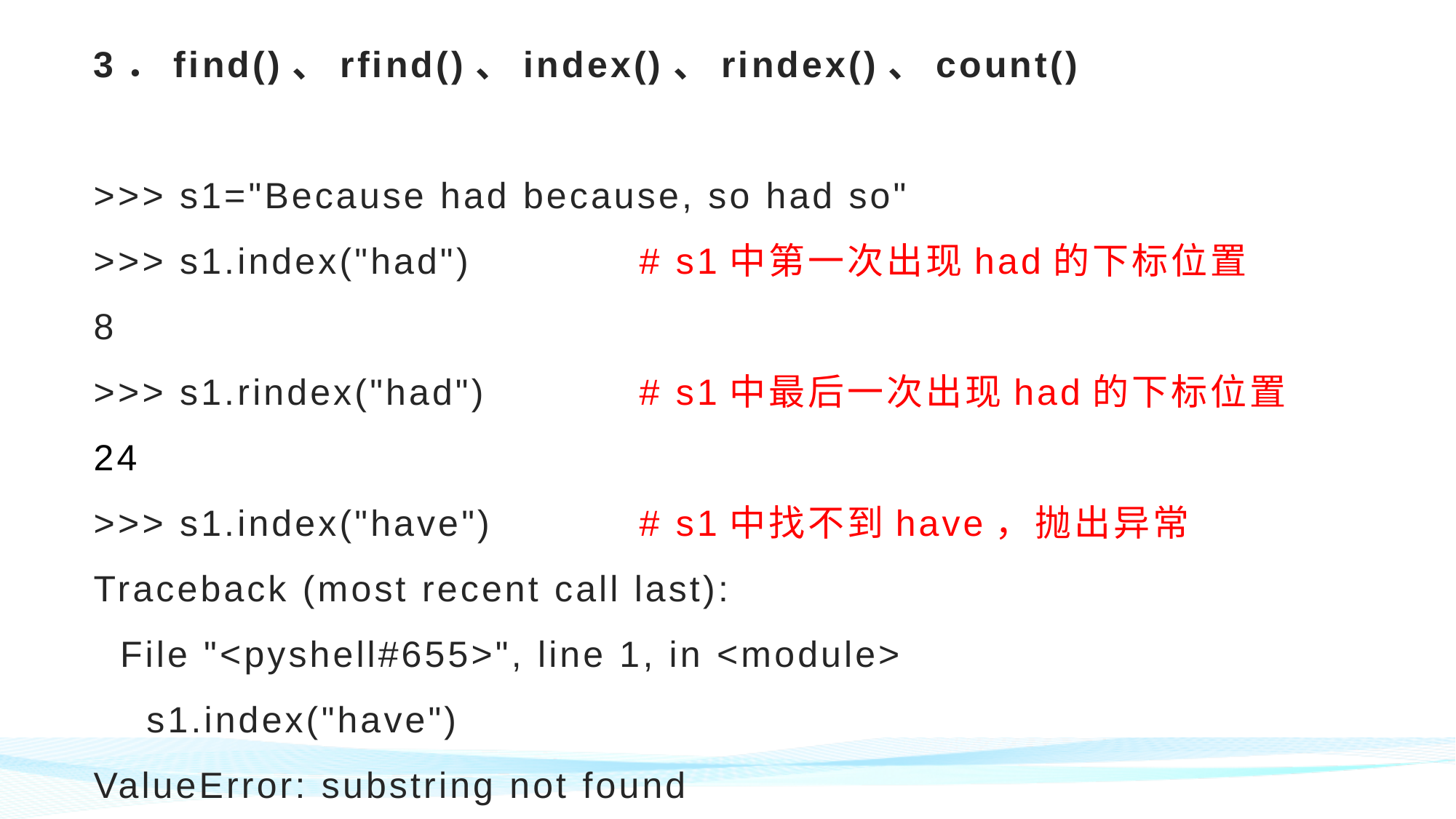

# 3．find()、rfind()、index()、rindex()、count() >>> s1="Because had because, so had so" >>> s1.index("had")		# s1中第一次出现had的下标位置 8 >>> s1.rindex("had")		# s1中最后一次出现had的下标位置 24 >>> s1.index("have") 		# s1中找不到have，抛出异常 Traceback (most recent call last): File "<pyshell#655>", line 1, in <module> s1.index("have") ValueError: substring not found